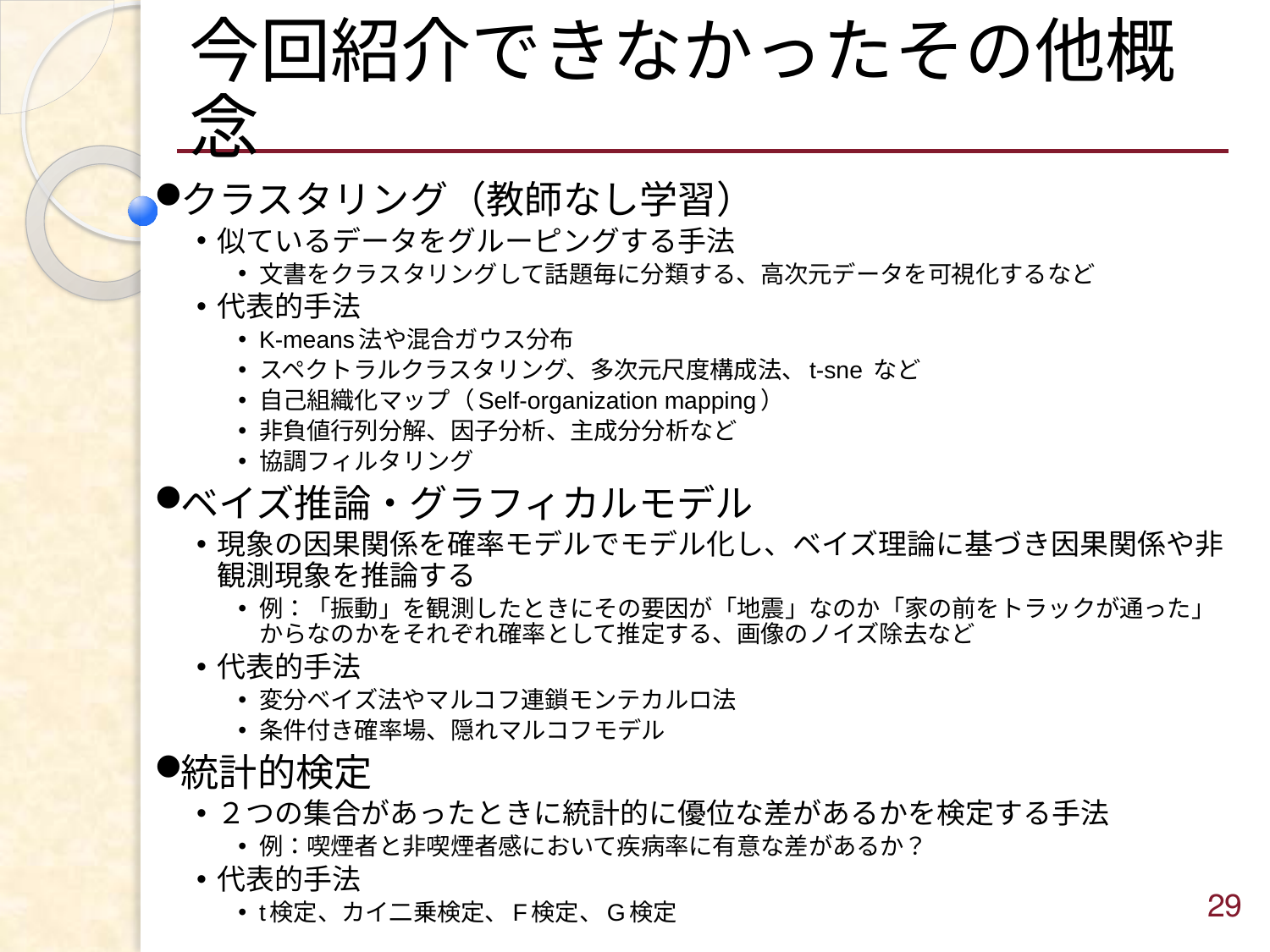

# 今回紹介できなかったその他概念
クラスタリング（教師なし学習）
似ているデータをグルーピングする手法
文書をクラスタリングして話題毎に分類する、高次元データを可視化するなど
代表的手法
K-means法や混合ガウス分布
スペクトラルクラスタリング、多次元尺度構成法、t-sne など
自己組織化マップ（Self-organization mapping）
非負値行列分解、因子分析、主成分分析など
協調フィルタリング
ベイズ推論・グラフィカルモデル
現象の因果関係を確率モデルでモデル化し、ベイズ理論に基づき因果関係や非観測現象を推論する
例：「振動」を観測したときにその要因が「地震」なのか「家の前をトラックが通った」からなのかをそれぞれ確率として推定する、画像のノイズ除去など
代表的手法
変分ベイズ法やマルコフ連鎖モンテカルロ法
条件付き確率場、隠れマルコフモデル
統計的検定
２つの集合があったときに統計的に優位な差があるかを検定する手法
例：喫煙者と非喫煙者感において疾病率に有意な差があるか？
代表的手法
t検定、カイ二乗検定、F検定、G検定
29